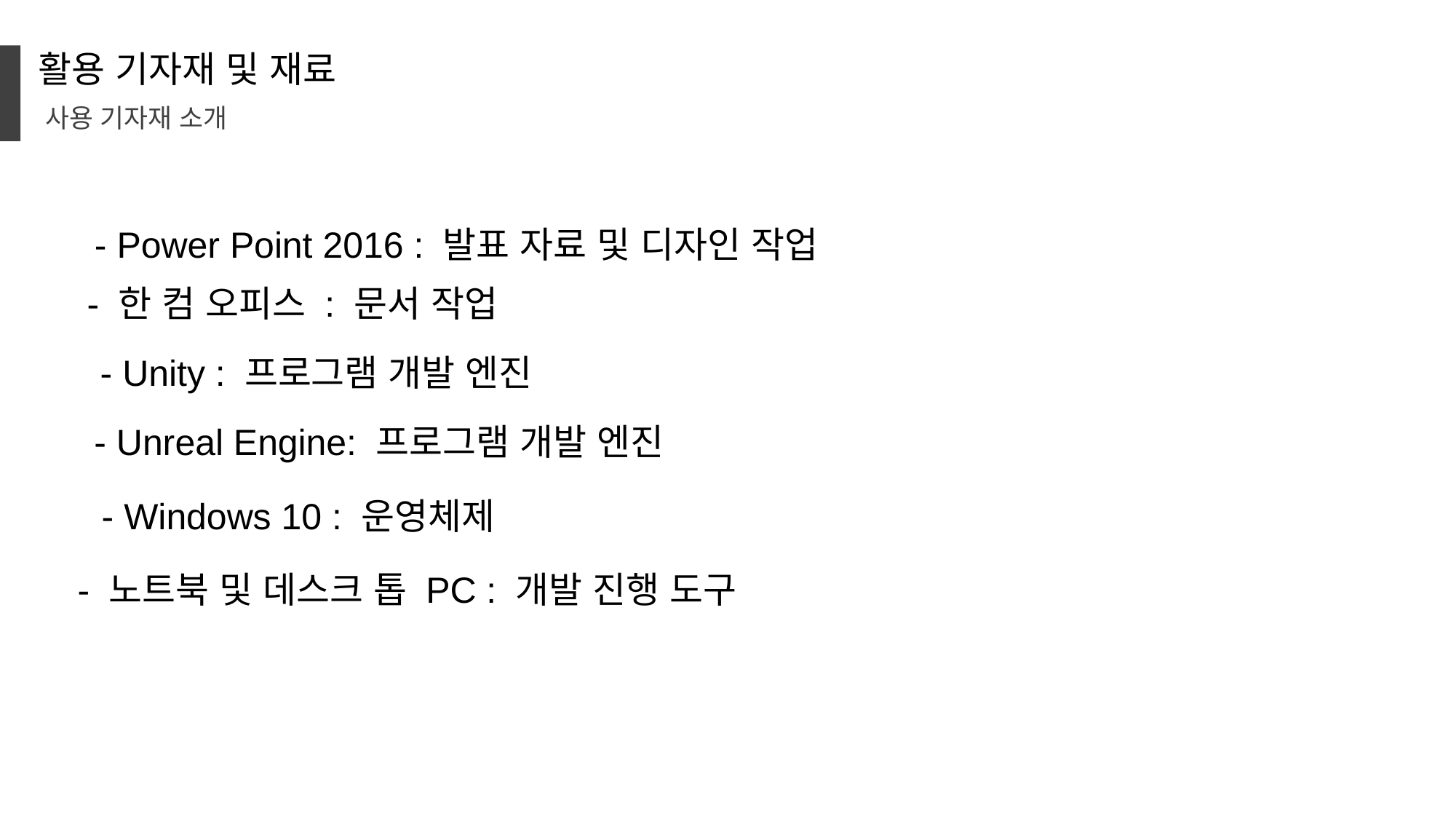

활용 기자재 및 재료
사용 기자재 소개

- Power Point 2016 : 발표 자료 및 디자인 작업
- 한 컴 오피스 : 문서 작업
- Unity : 프로그램 개발 엔진
- Unreal Engine: 프로그램 개발 엔진
- Windows 10 : 운영체제
- 노트북 및 데스크 톱 PC : 개발 진행 도구